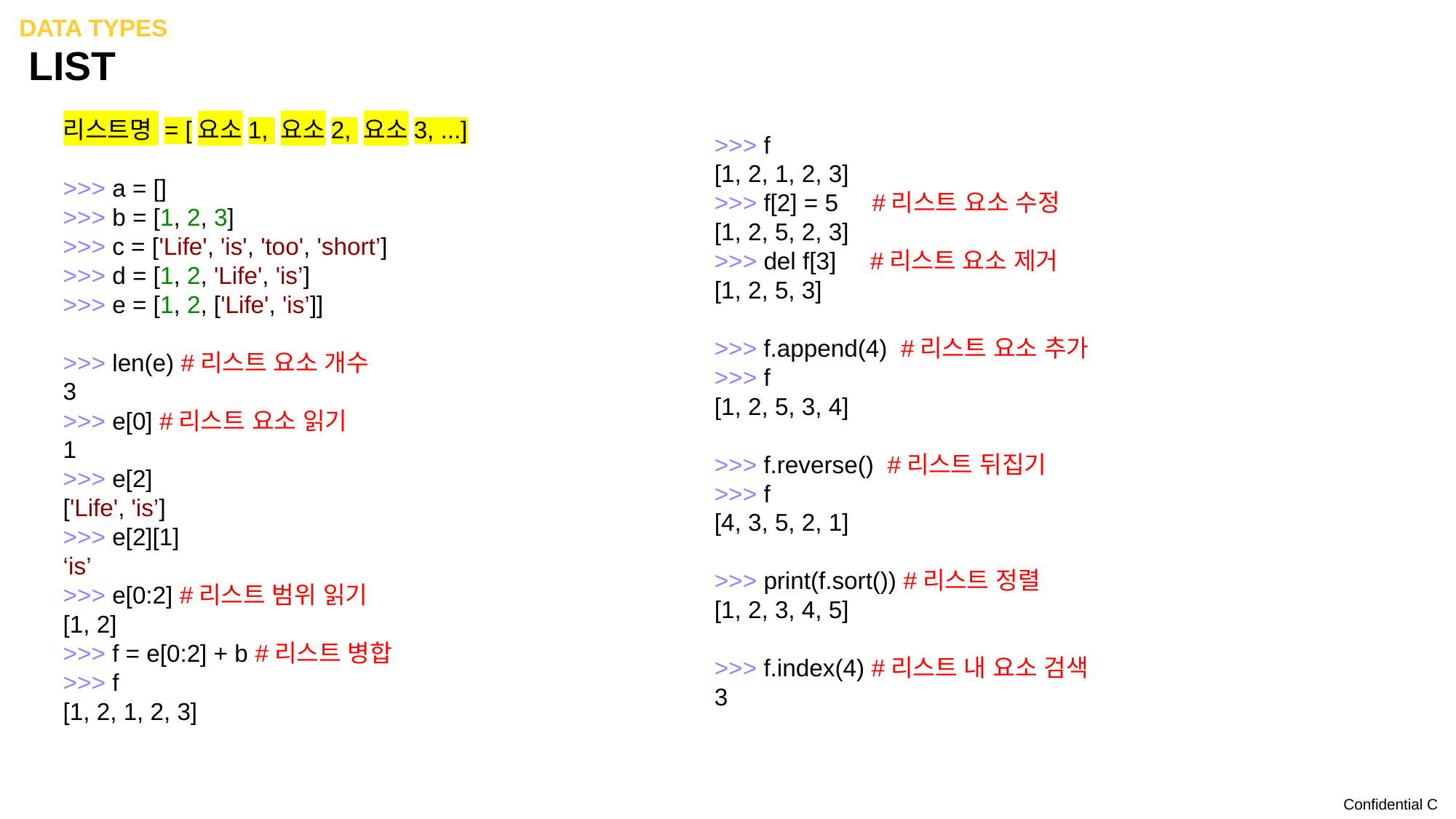

Data Types
# LIST
리스트명 = [요소1, 요소2, 요소3, ...]

>>> a = []
>>> b = [1, 2, 3]
>>> c = ['Life', 'is', 'too', 'short’]
>>> d = [1, 2, 'Life', 'is’]
>>> e = [1, 2, ['Life', 'is’]]

>>> len(e) #리스트 요소 개수
3
>>> e[0] #리스트 요소 읽기
1
>>> e[2]
['Life', 'is’]
>>> e[2][1]
‘is’
>>> e[0:2] #리스트 범위 읽기
[1, 2]
>>> f = e[0:2] + b #리스트 병합
>>> f
[1, 2, 1, 2, 3]
>>> f
[1, 2, 1, 2, 3]
>>> f[2] = 5     #리스트 요소 수정
[1, 2, 5, 2, 3]
>>> del f[3]     #리스트 요소 제거
[1, 2, 5, 3]

>>> f.append(4)  #리스트 요소 추가
>>> f
[1, 2, 5, 3, 4]

>>> f.reverse()  #리스트 뒤집기
>>> f
[4, 3, 5, 2, 1]

>>> print(f.sort()) #리스트 정렬
[1, 2, 3, 4, 5]

>>> f.index(4) #리스트 내 요소 검색
3